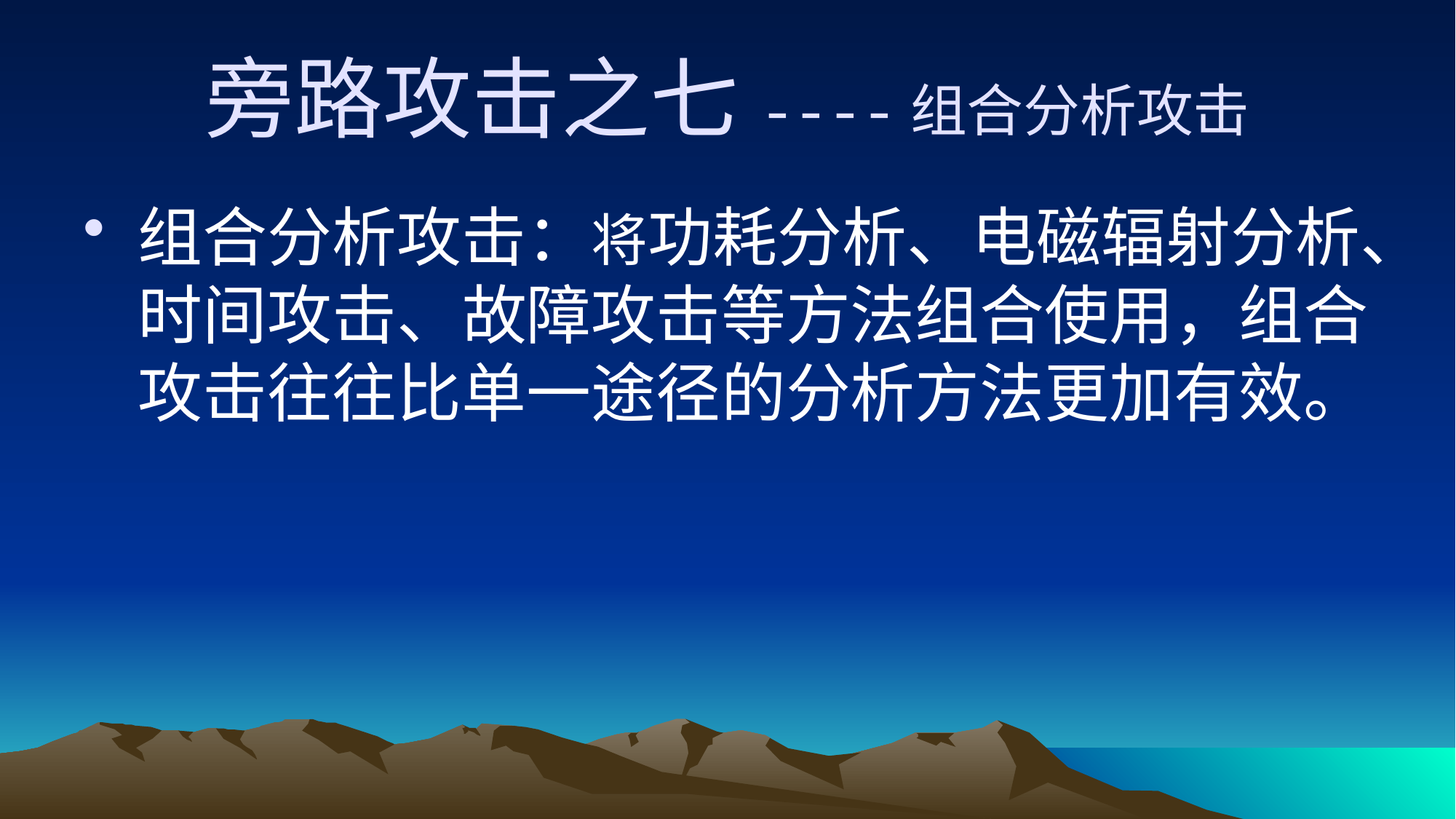

# 旁路攻击之七----组合分析攻击
组合分析攻击：将功耗分析、电磁辐射分析、时间攻击、故障攻击等方法组合使用，组合攻击往往比单一途径的分析方法更加有效。